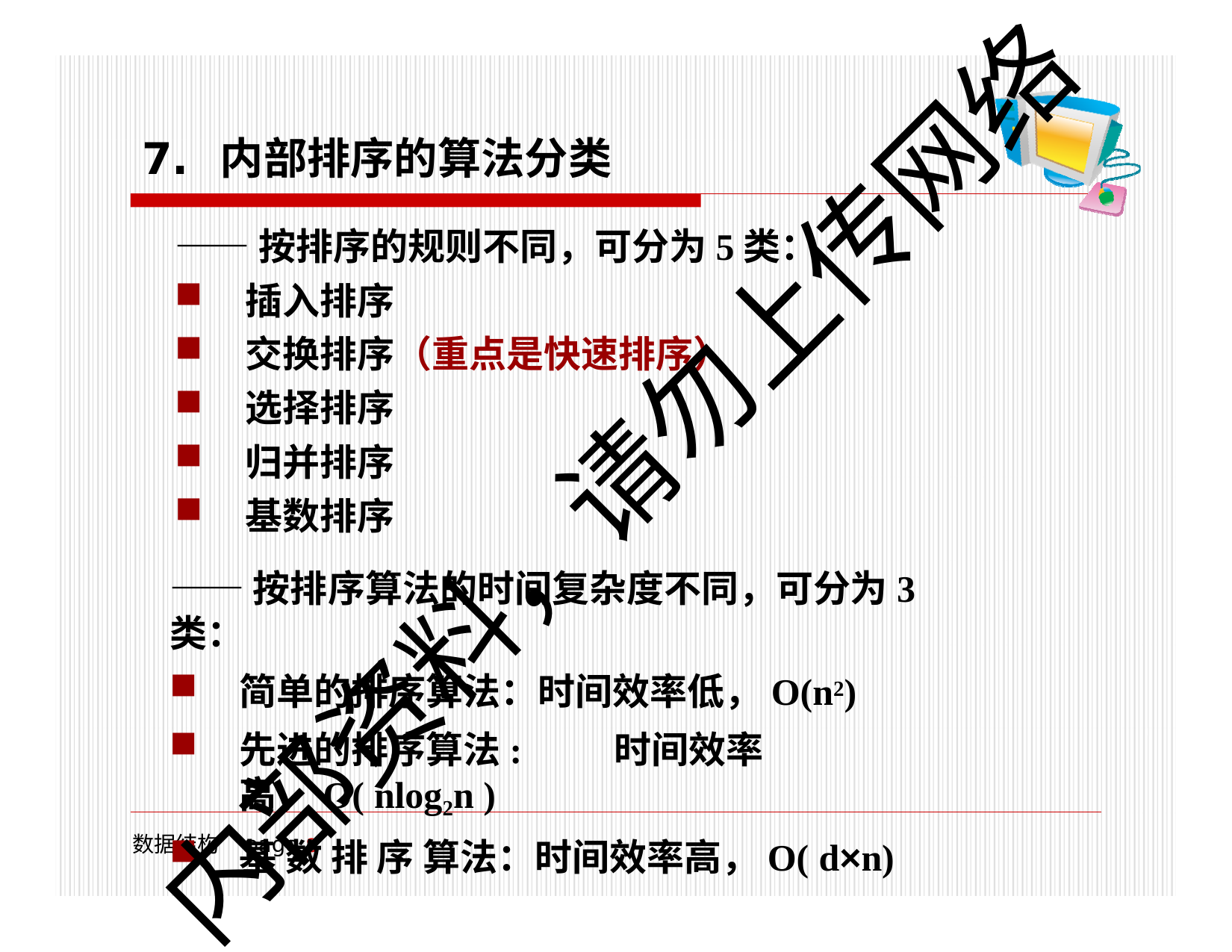

# 7.	内部排序的算法分类

——按排序的规则不同，可分为5类：
插入排序
交换排序（重点是快速排序）
选择排序
归并排序
基数排序
——按排序算法的时间复杂度不同，可分为3类：
简单的排序算法：时间效率低，O(n2)
先进的排序算法:	时间效率高，O( nlog2n )
基 数 排 序 算法：时间效率高，O( d×n)
内部资料，请勿上传网络

数据结构	page 8